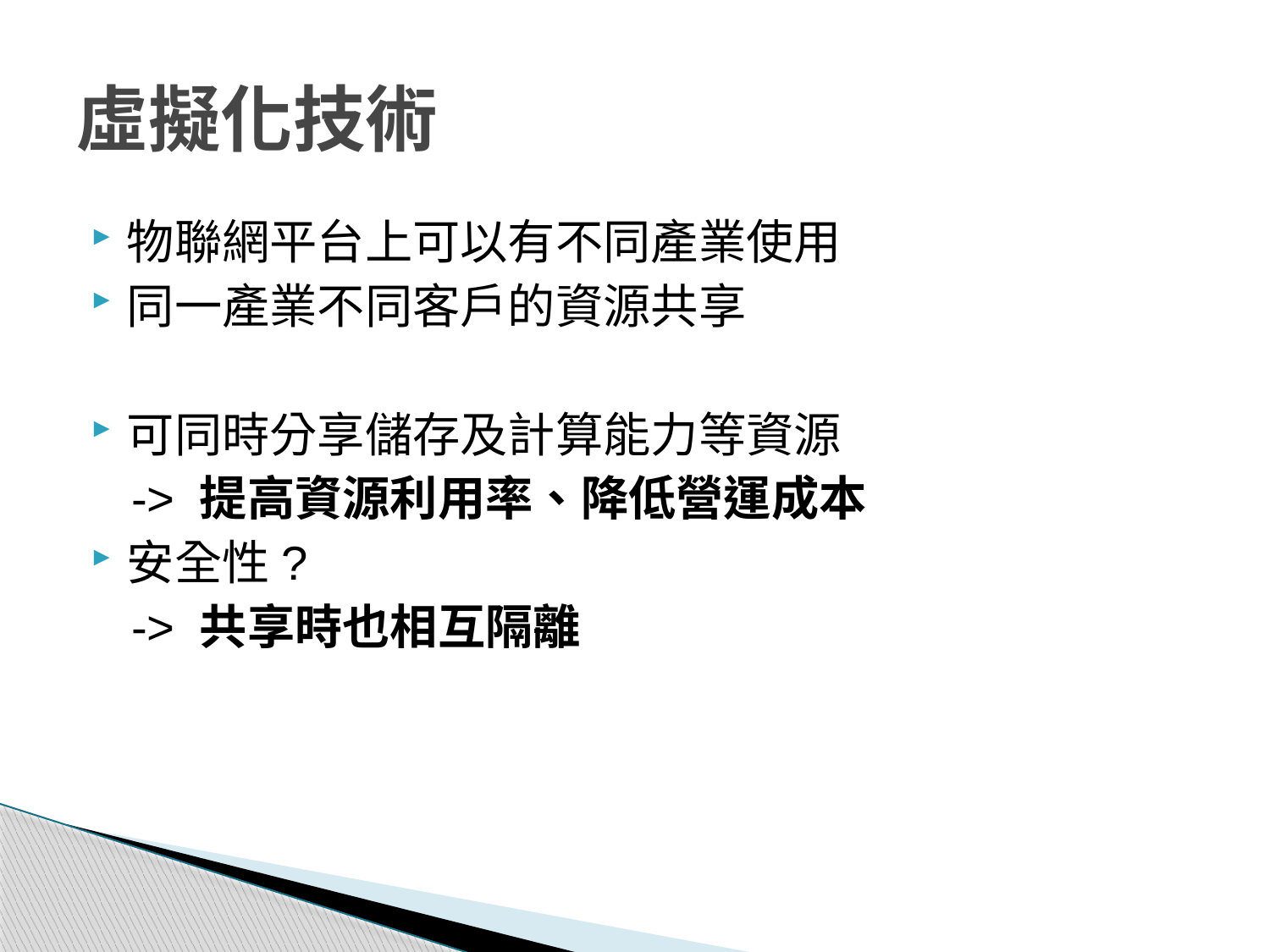

# 虛擬化技術
物聯網平台上可以有不同產業使用
同一產業不同客戶的資源共享

可同時分享儲存及計算能力等資源
   -> 提高資源利用率、降低營運成本
安全性?
   -> 共享時也相互隔離